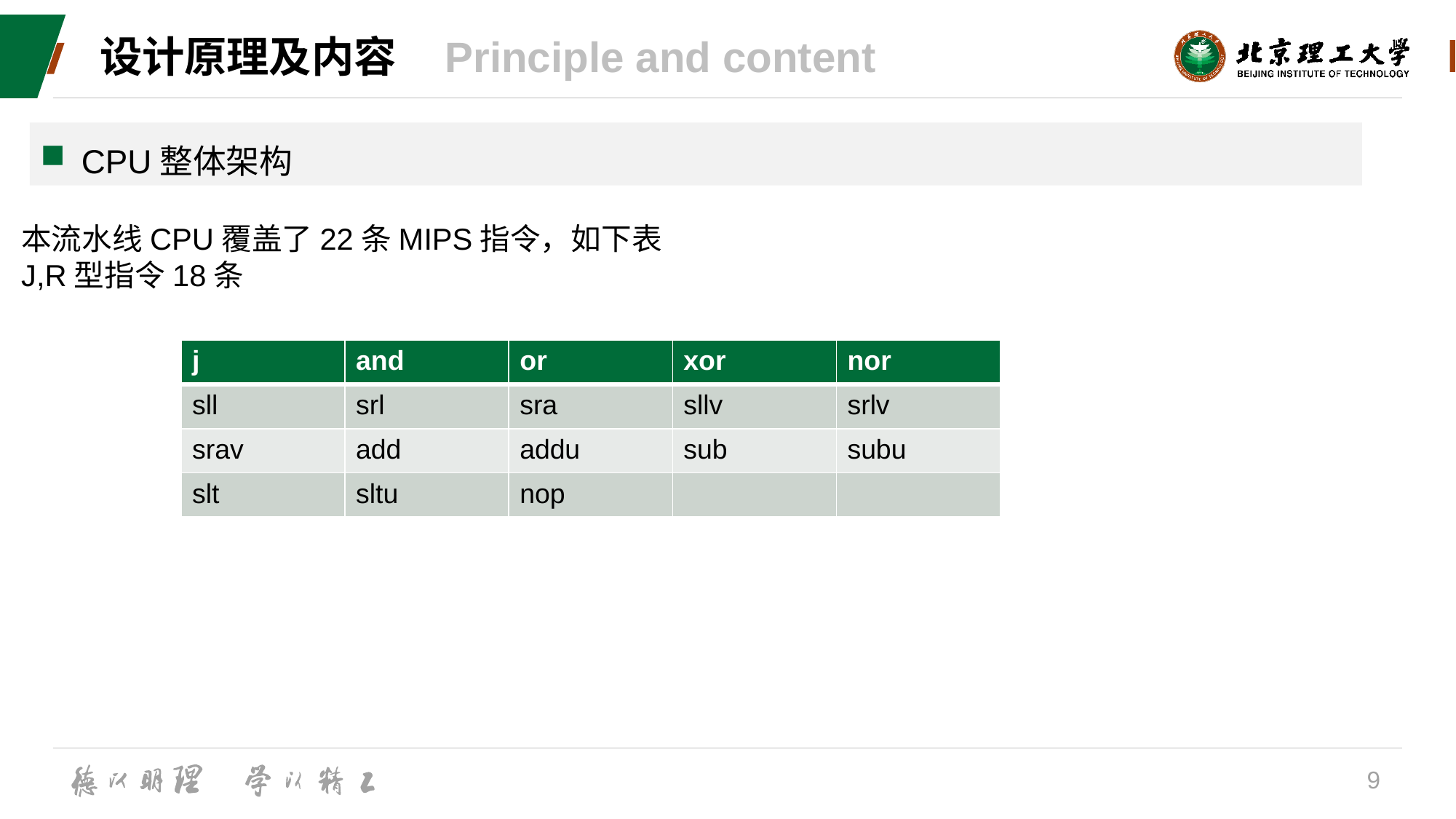

# 设计原理及内容    Principle and content
CPU整体架构
本流水线CPU覆盖了22条MIPS指令，如下表
J,R型指令18条
| j | and | or | xor | nor |
| --- | --- | --- | --- | --- |
| sll | srl | sra | sllv | srlv |
| srav | add | addu | sub | subu |
| slt | sltu | nop |  |  |